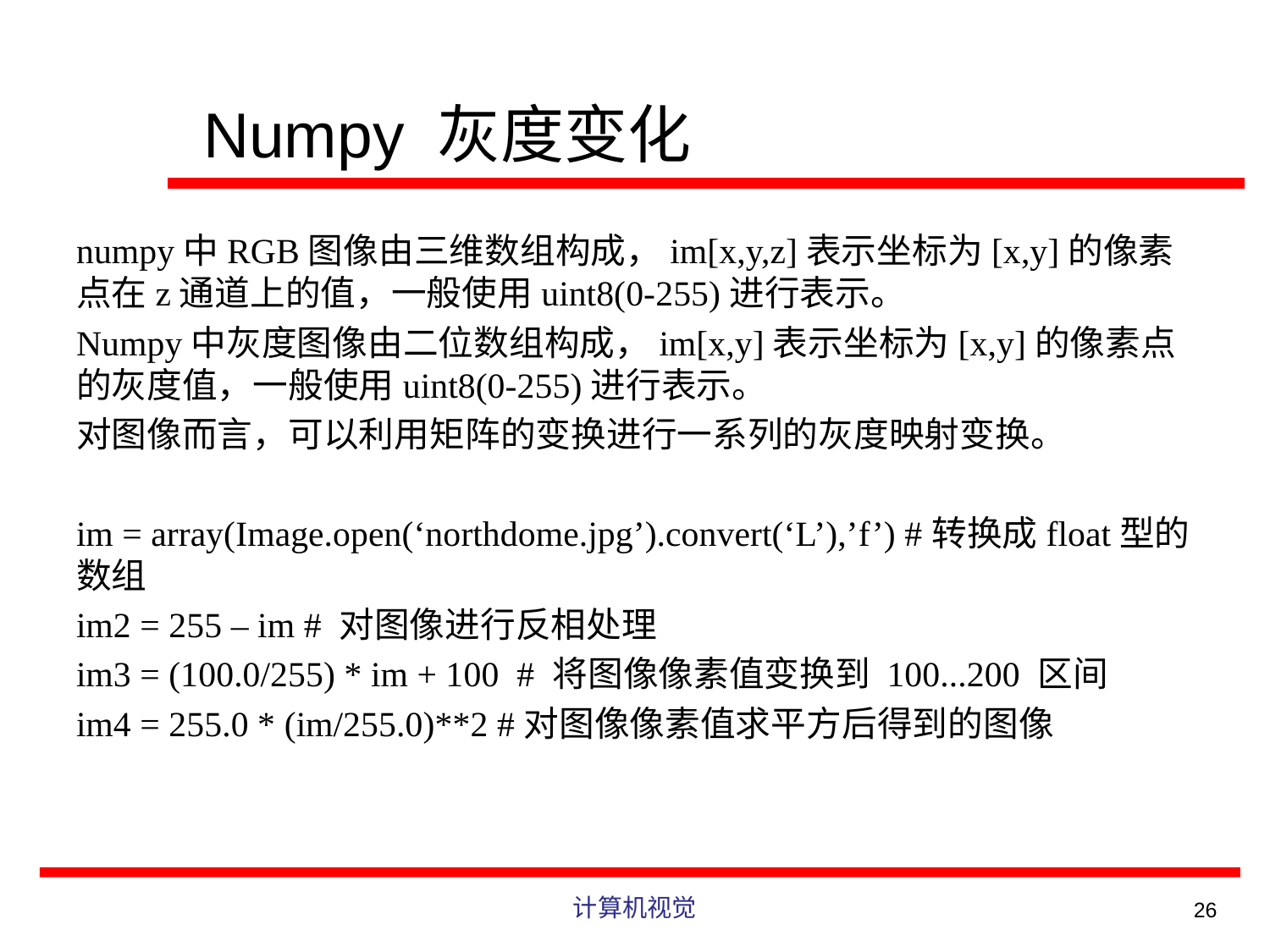

# Numpy 灰度变化
numpy中RGB图像由三维数组构成，im[x,y,z]表示坐标为[x,y]的像素点在z通道上的值，一般使用uint8(0-255)进行表示。
Numpy中灰度图像由二位数组构成，im[x,y]表示坐标为[x,y]的像素点的灰度值，一般使用uint8(0-255)进行表示。
对图像而言，可以利用矩阵的变换进行一系列的灰度映射变换。

im = array(Image.open(‘northdome.jpg’).convert(‘L’),’f’) #转换成float型的数组
im2 = 255 – im # 对图像进行反相处理
im3 = (100.0/255) * im + 100  # 将图像像素值变换到 100...200 区间
im4 = 255.0 * (im/255.0)**2 #对图像像素值求平方后得到的图像

计算机视觉
26